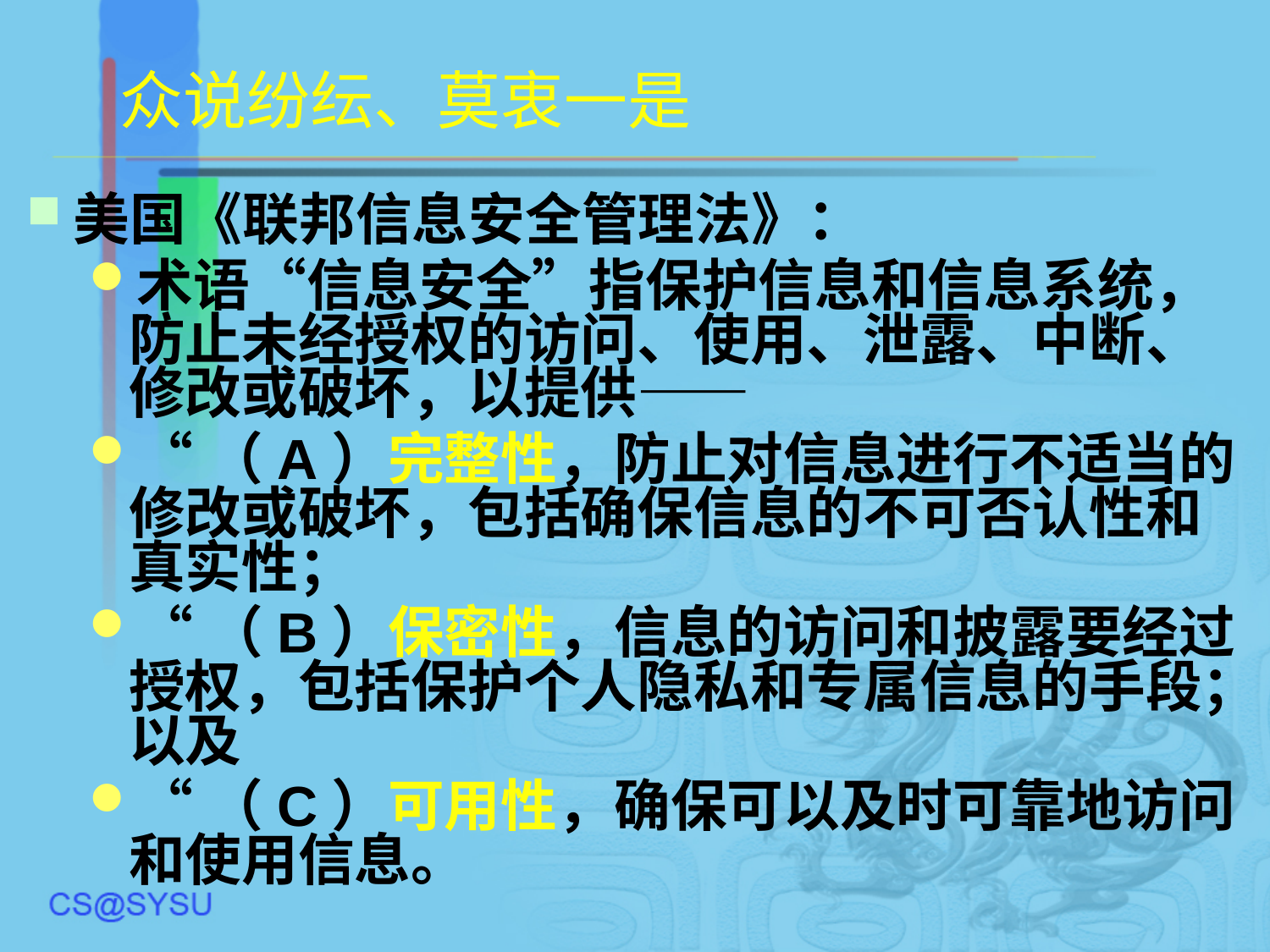

# 众说纷纭、莫衷一是
美国《联邦信息安全管理法》：
术语“信息安全”指保护信息和信息系统，防止未经授权的访问、使用、泄露、中断、修改或破坏，以提供——
“（A）完整性，防止对信息进行不适当的修改或破坏，包括确保信息的不可否认性和真实性；
“（B）保密性，信息的访问和披露要经过授权，包括保护个人隐私和专属信息的手段；以及
“（C）可用性，确保可以及时可靠地访问和使用信息。
10